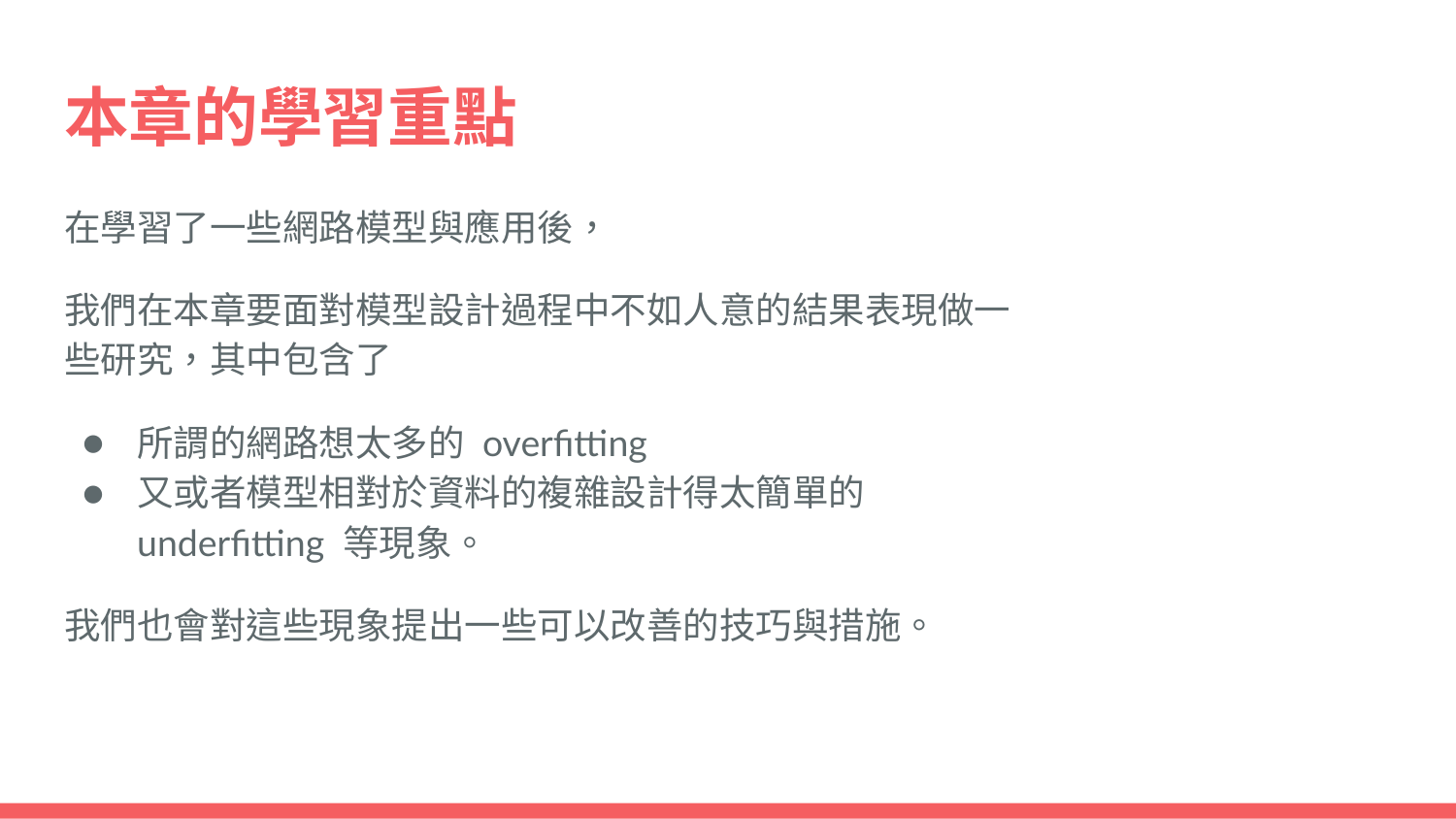

# 本章的學習重點
在學習了一些網路模型與應用後，
我們在本章要面對模型設計過程中不如人意的結果表現做一些研究，其中包含了
所謂的網路想太多的 overfitting
又或者模型相對於資料的複雜設計得太簡單的 underfitting 等現象。
我們也會對這些現象提出一些可以改善的技巧與措施。